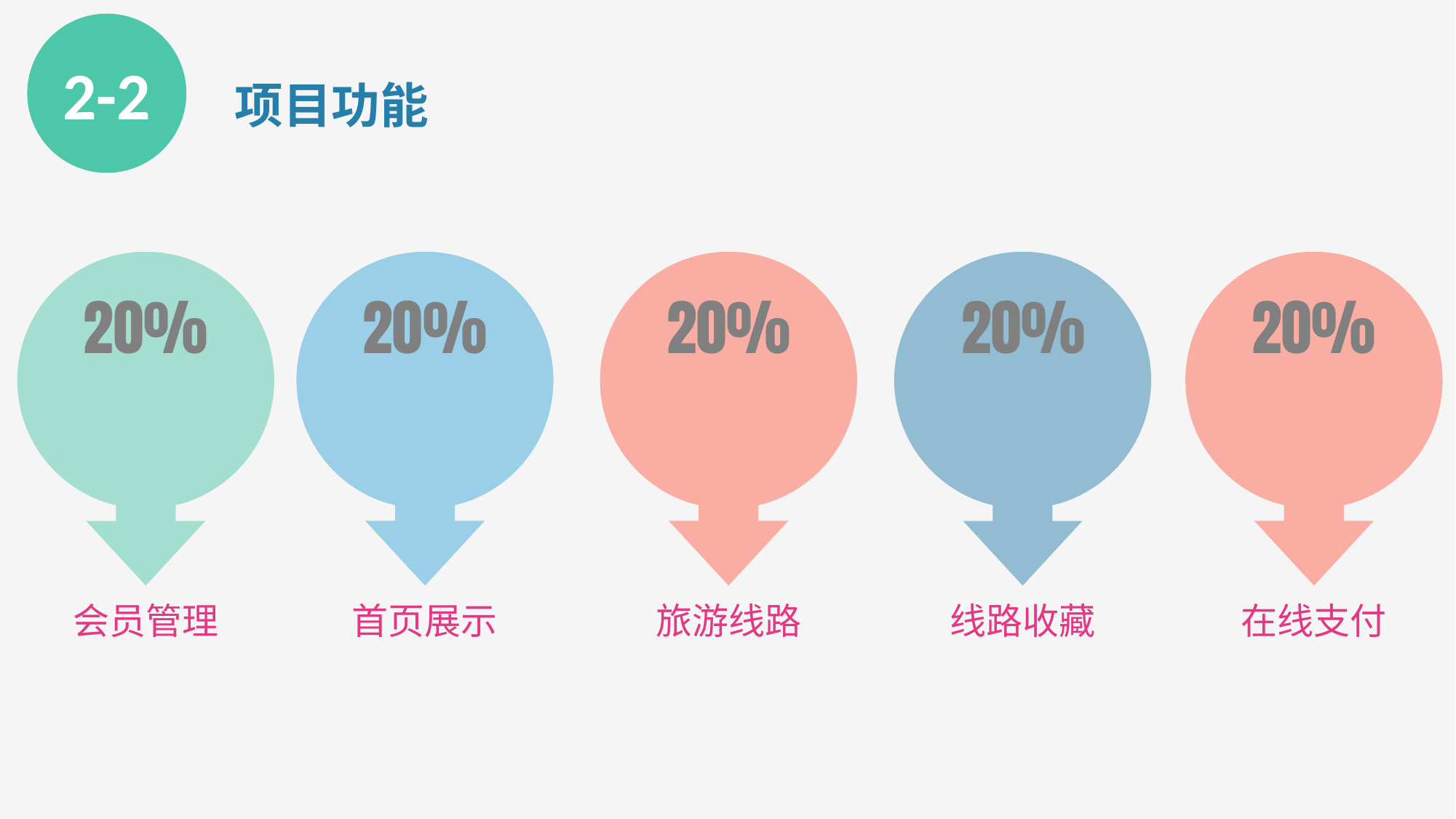

2-2
项目功能

20%
20%
20%
20%
20%
会员管理
首页展示
旅游线路
线路收藏
在线支付